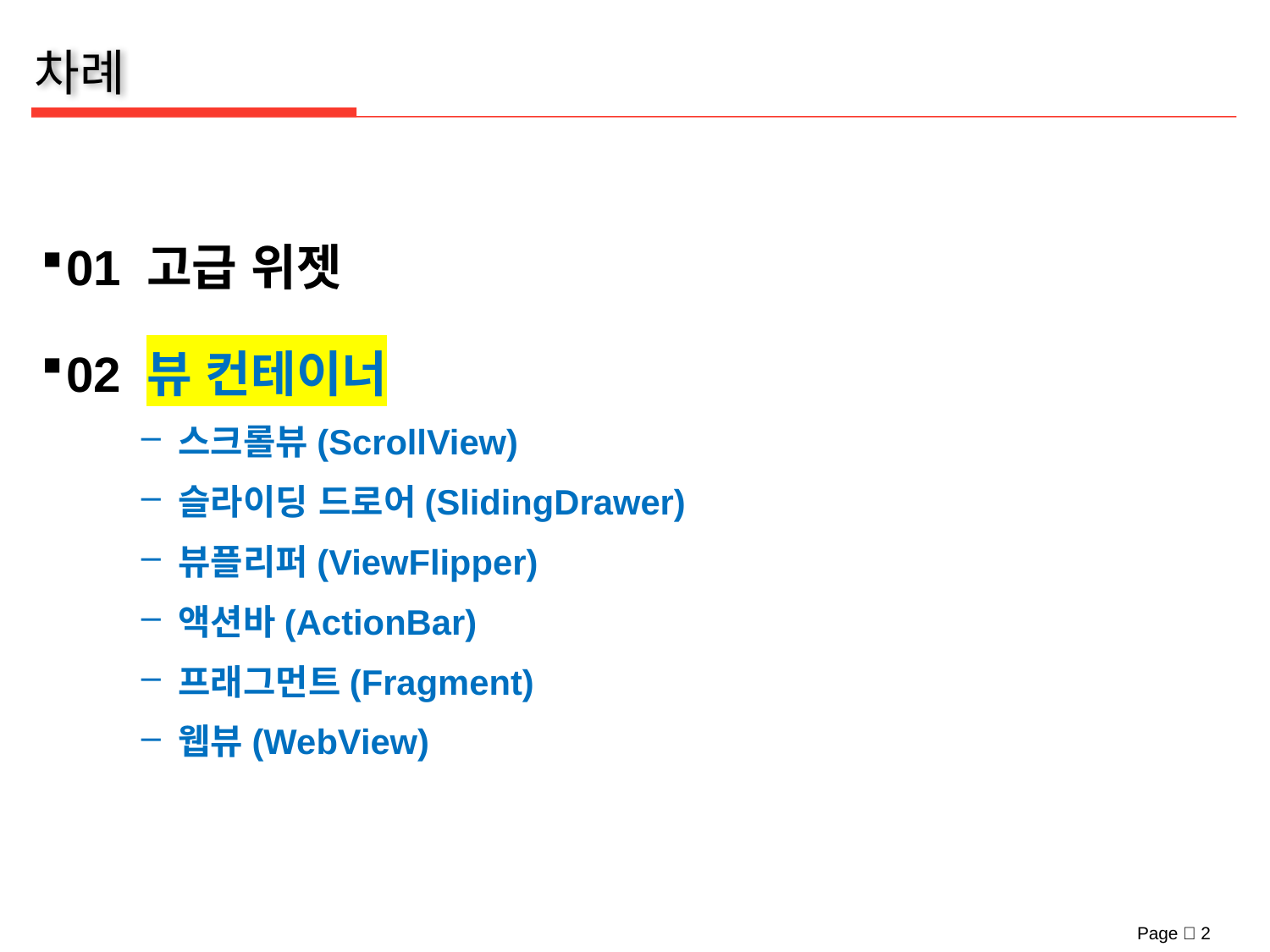

01 고급 위젯
02 뷰 컨테이너
스크롤뷰(ScrollView)
슬라이딩 드로어(SlidingDrawer)
뷰플리퍼(ViewFlipper)
액션바(ActionBar)
프래그먼트(Fragment)
웹뷰(WebView)